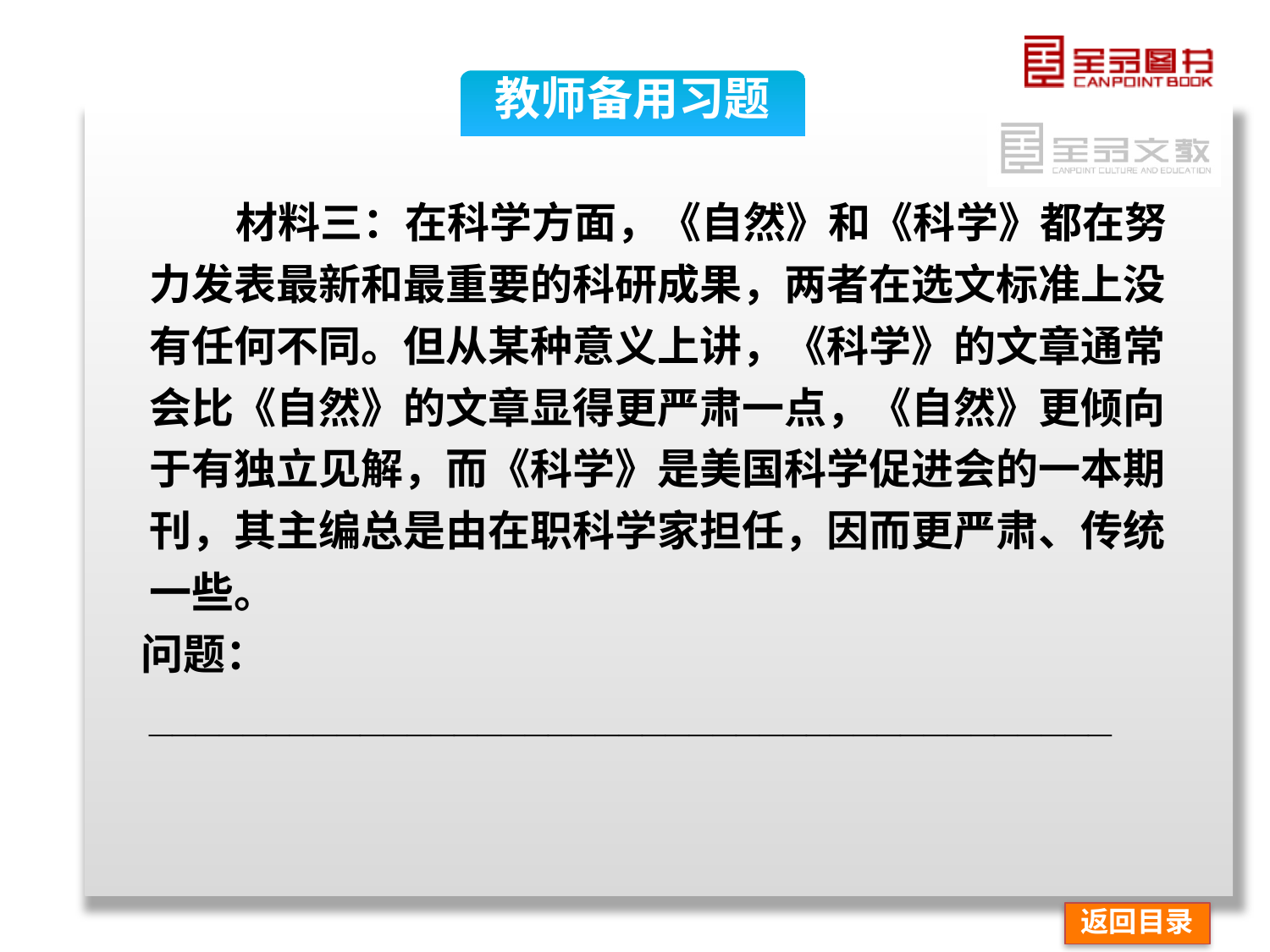

教师备用习题
            材料三：在科学方面，《自然》和《科学》都在努力发表最新和最重要的科研成果，两者在选文标准上没有任何不同。但从某种意义上讲，《科学》的文章通常会比《自然》的文章显得更严肃一点，《自然》更倾向于有独立见解，而《科学》是美国科学促进会的一本期刊，其主编总是由在职科学家担任，因而更严肃、传统一些。
  问题：_________________________________________

返回目录